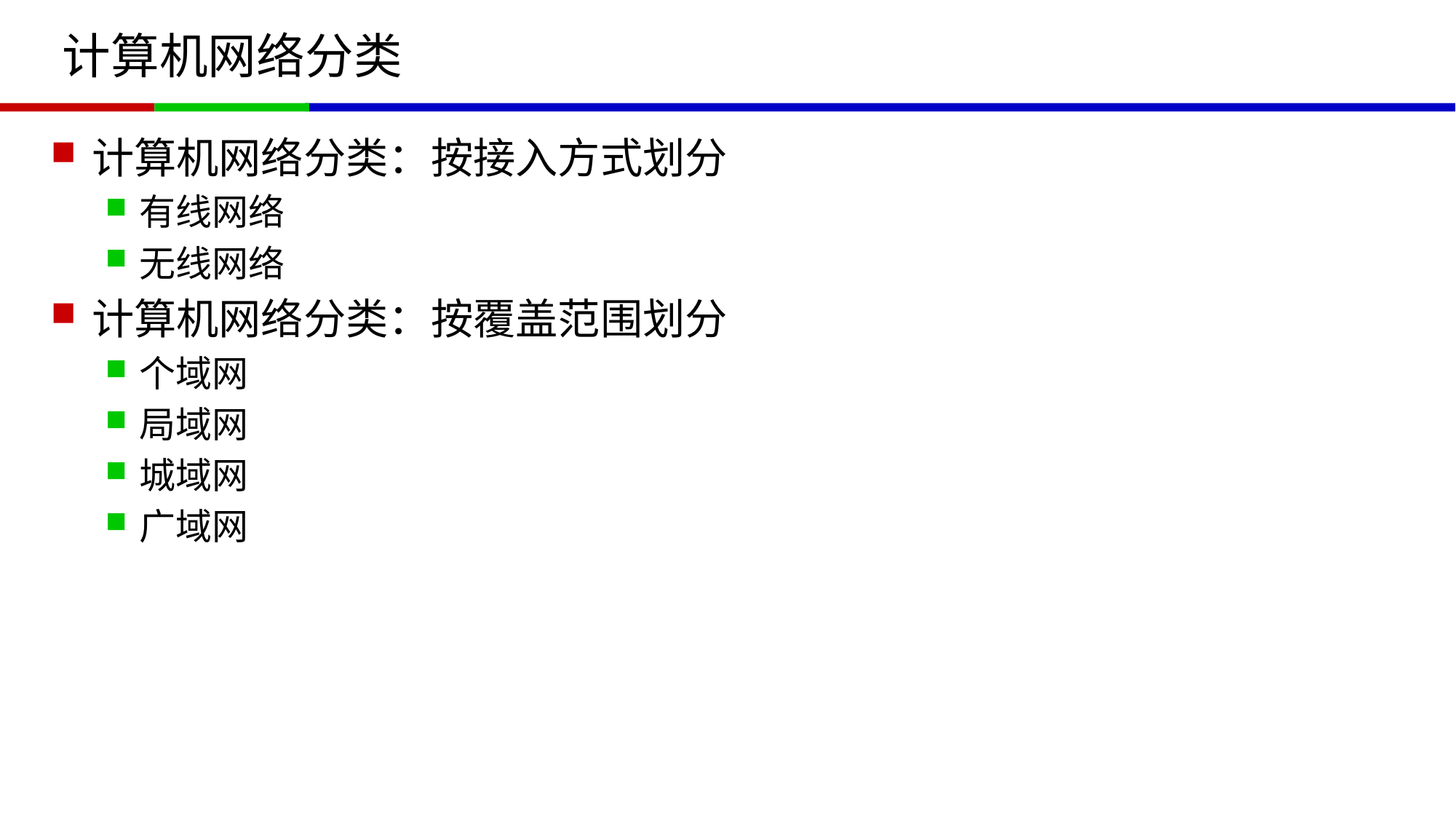

# 计算机网络分类
计算机网络分类：按接入方式划分
有线网络
无线网络
计算机网络分类：按覆盖范围划分
个域网
局域网
城域网
广域网

19